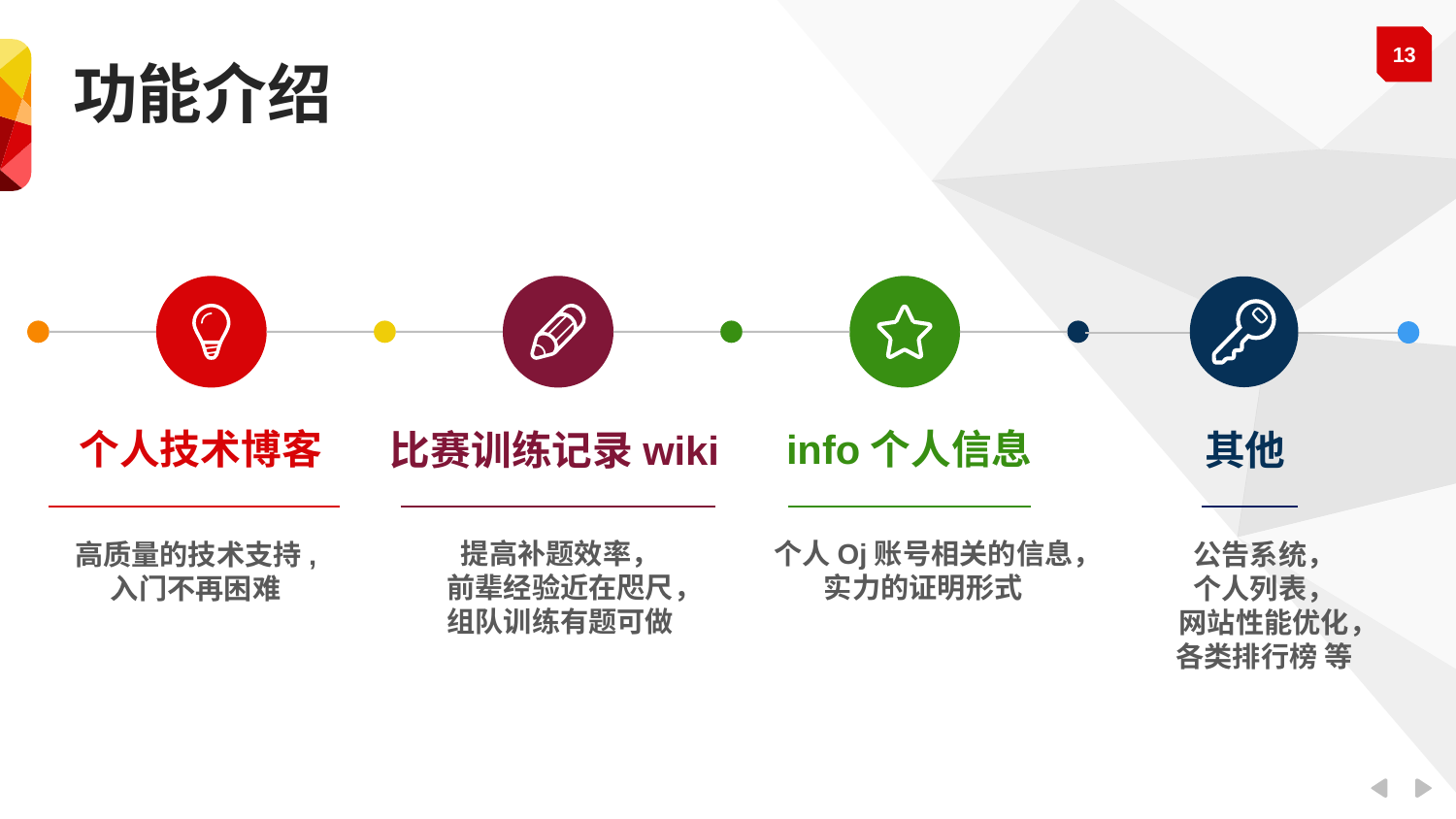

功能介绍

个人技术博客
info个人信息
比赛训练记录wiki
其他
提高补题效率，
前辈经验近在咫尺，
组队训练有题可做

个人Oj账号相关的信息，
实力的证明形式
公告系统，
个人列表，
网站性能优化，
各类排行榜 等

高质量的技术支持,
入门不再困难